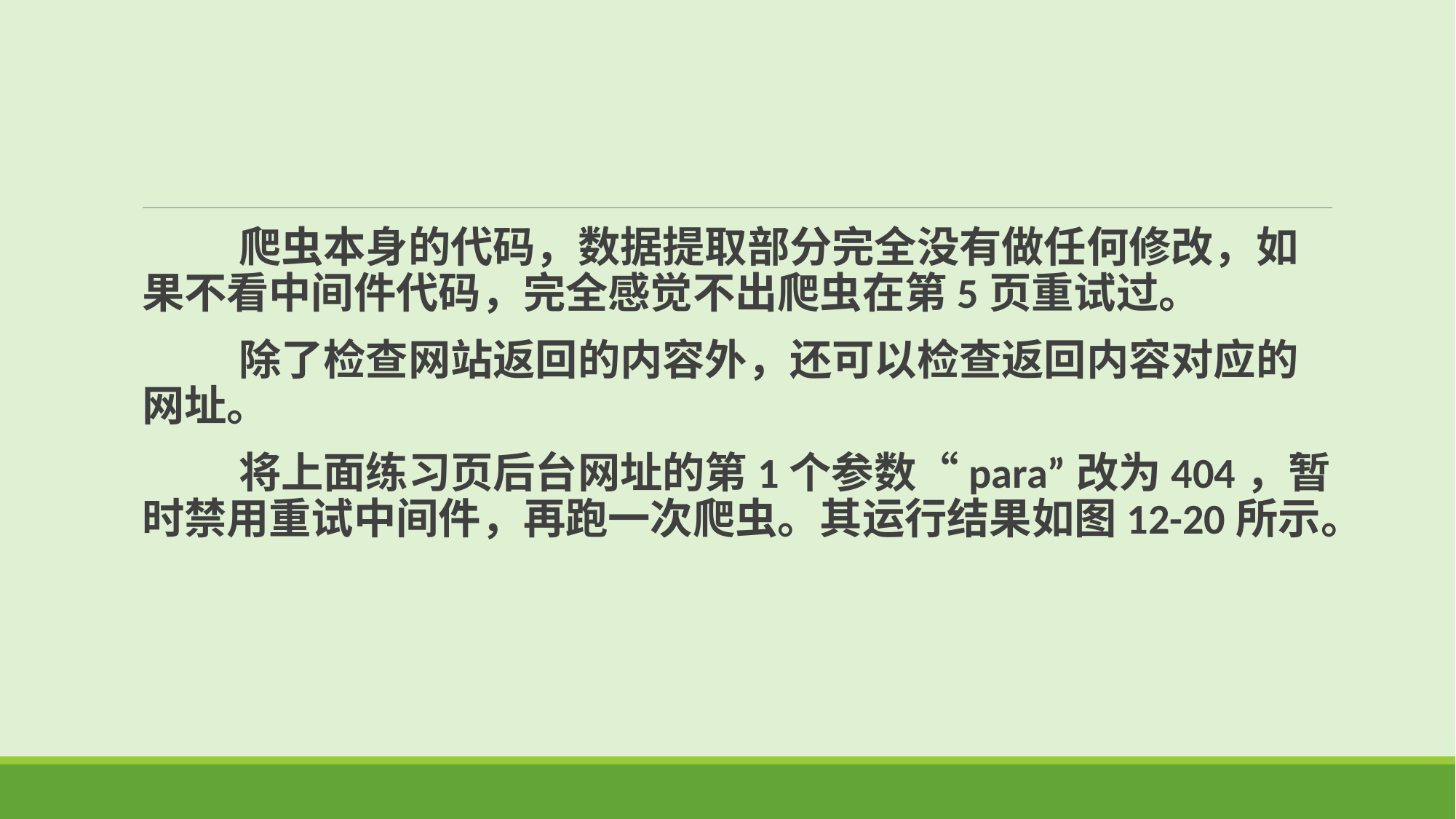

爬虫本身的代码，数据提取部分完全没有做任何修改，如果不看中间件代码，完全感觉不出爬虫在第5页重试过。
         除了检查网站返回的内容外，还可以检查返回内容对应的网址。
         将上面练习页后台网址的第1个参数“para”改为404，暂时禁用重试中间件，再跑一次爬虫。其运行结果如图12-20所示。